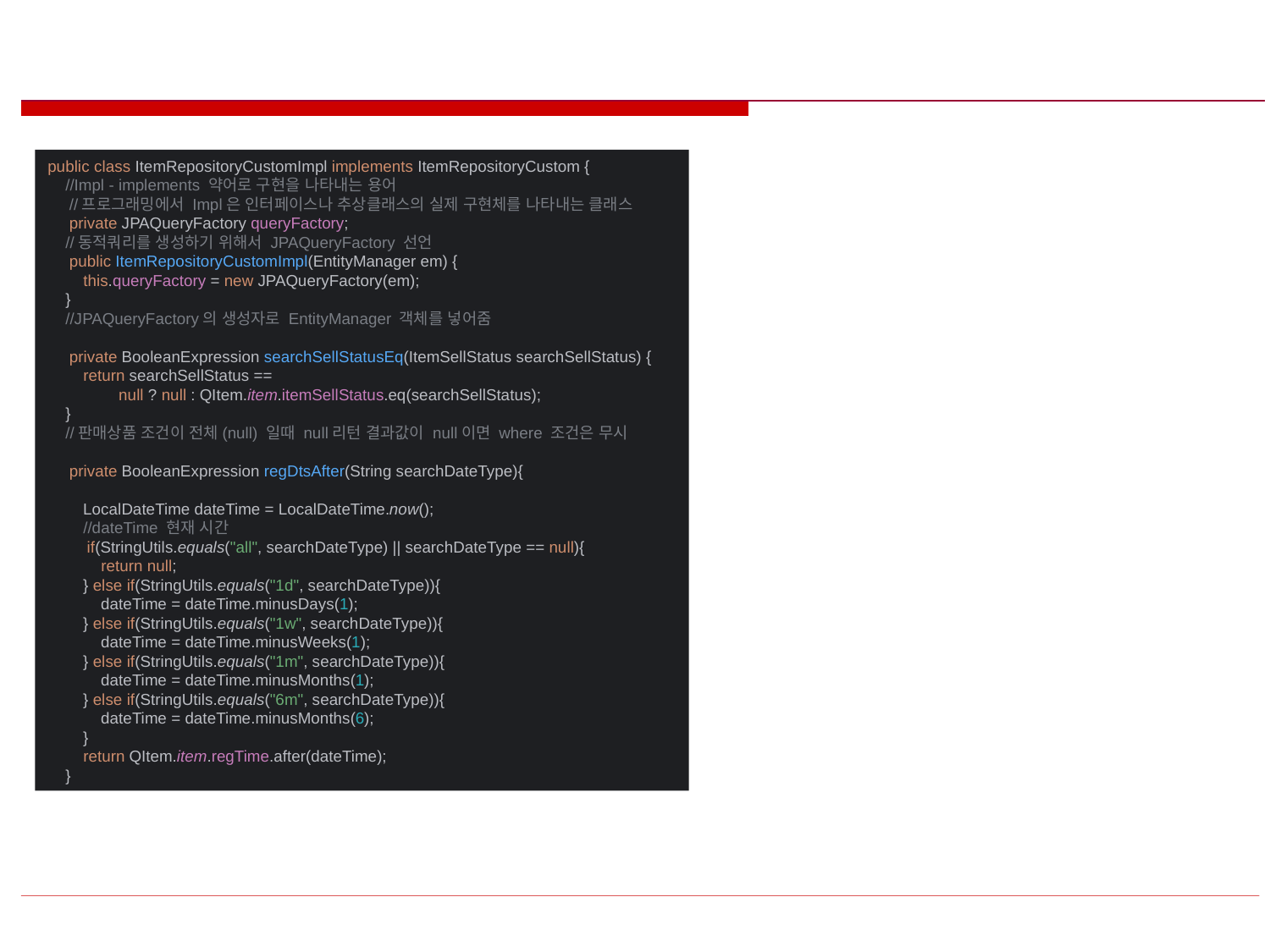

#
public class ItemRepositoryCustomImpl implements ItemRepositoryCustom {
    //Impl - implements 약어로 구현을 나타내는 용어
    //프로그래밍에서 Impl은 인터페이스나 추상클래스의 실제 구현체를 나타내는 클래스
    private JPAQueryFactory queryFactory;
    //동적쿼리를 생성하기 위해서 JPAQueryFactory 선언
    public ItemRepositoryCustomImpl(EntityManager em) {
        this.queryFactory = new JPAQueryFactory(em);
    }
    //JPAQueryFactory의 생성자로 EntityManager 객체를 넣어줌
    private BooleanExpression searchSellStatusEq(ItemSellStatus searchSellStatus) {
        return searchSellStatus ==
                null ? null : QItem.item.itemSellStatus.eq(searchSellStatus);
    }
    //판매상품 조건이 전체(null) 일때 null리턴 결과값이 null이면 where 조건은 무시
    private BooleanExpression regDtsAfter(String searchDateType){
        LocalDateTime dateTime = LocalDateTime.now();
        //dateTime 현재 시간
        if(StringUtils.equals("all", searchDateType) || searchDateType == null){
            return null;
        } else if(StringUtils.equals("1d", searchDateType)){
            dateTime = dateTime.minusDays(1);
        } else if(StringUtils.equals("1w", searchDateType)){
            dateTime = dateTime.minusWeeks(1);
        } else if(StringUtils.equals("1m", searchDateType)){
            dateTime = dateTime.minusMonths(1);
        } else if(StringUtils.equals("6m", searchDateType)){
            dateTime = dateTime.minusMonths(6);
        }
        return QItem.item.regTime.after(dateTime);
    }